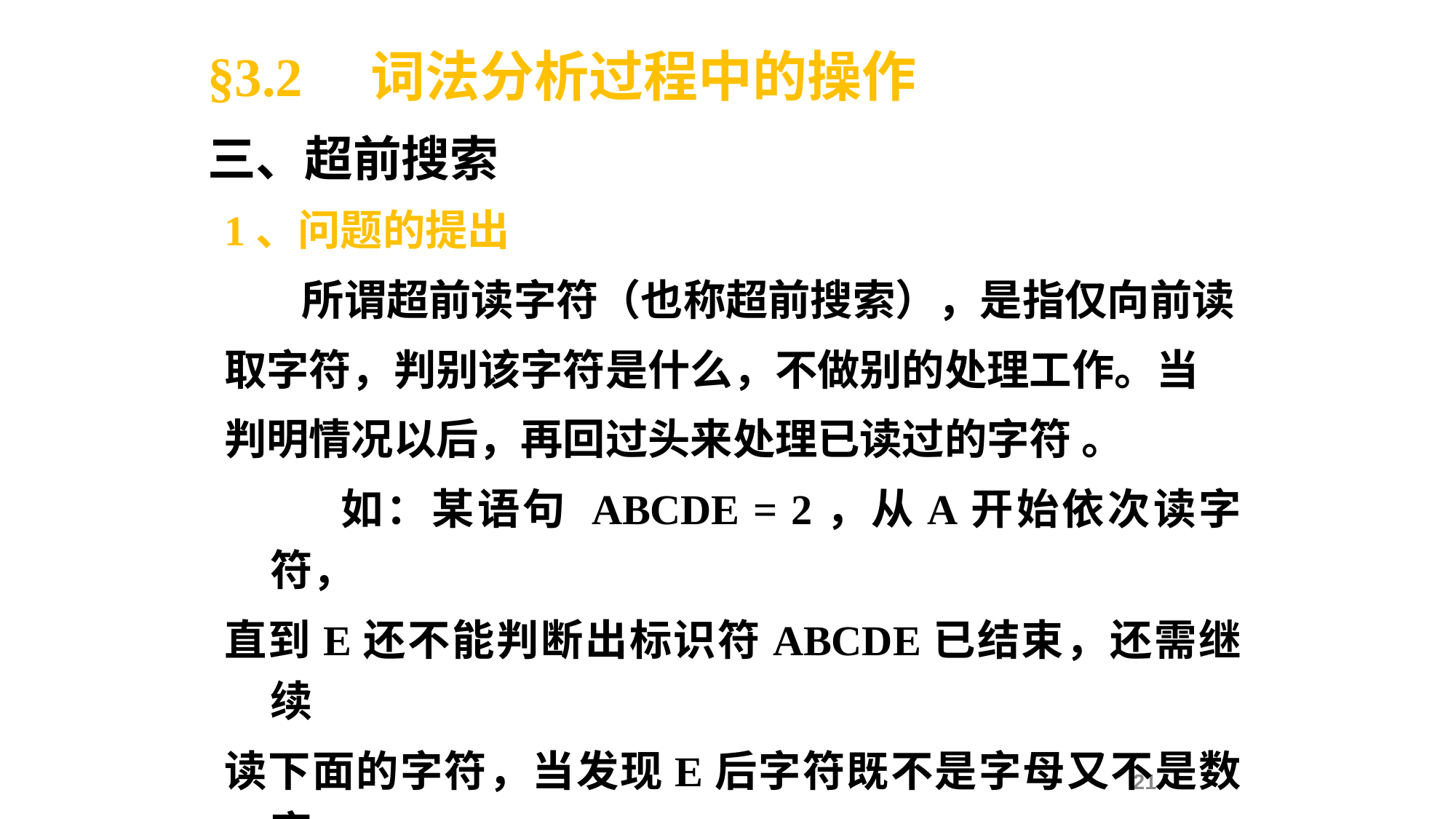

§3.2    词法分析过程中的操作
三、超前搜索
1、问题的提出
       所谓超前读字符（也称超前搜索），是指仅向前读
取字符，判别该字符是什么，不做别的处理工作。当
判明情况以后，再回过头来处理已读过的字符 。
        如：某语句 ABCDE = 2，从A开始依次读字符，
直到E还不能判断出标识符ABCDE已结束，还需继续
读下面的字符，当发现E后字符既不是字母又不是数字
时，才确定ABCDE为标识符

21